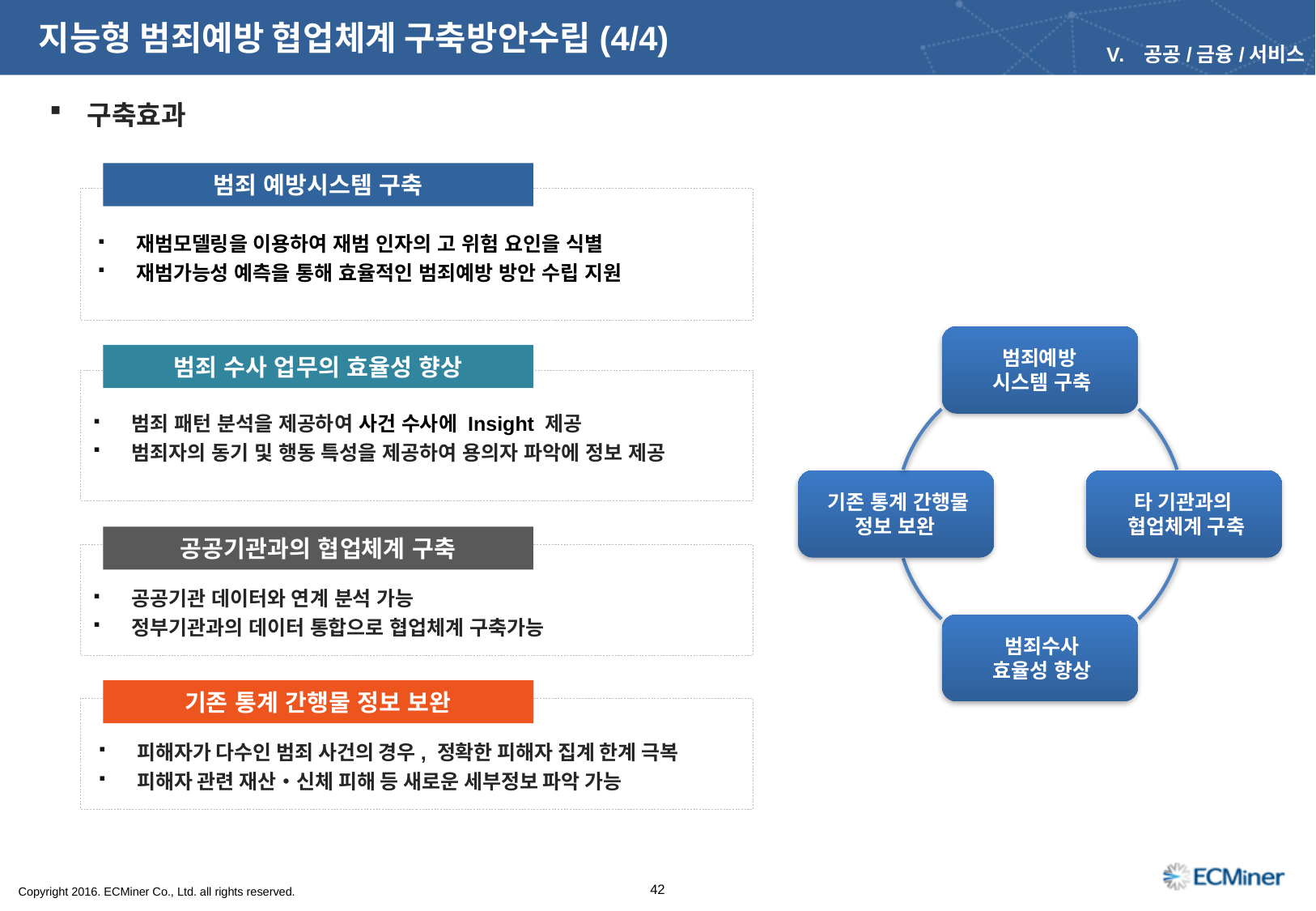

지능형 범죄예방 협업체계 구축방안수립(4/4)
공공/금융/서비스
 구축효과
범죄 예방시스템 구축

재범모델링을 이용하여 재범 인자의 고 위험 요인을 식별
재범가능성 예측을 통해 효율적인 범죄예방 방안 수립 지원
범죄예방
시스템 구축
타 기관과의
협업체계 구축
범죄수사
효율성 향상
기존 통계 간행물 정보 보완
범죄 수사 업무의 효율성 향상

범죄 패턴 분석을 제공하여 사건 수사에 Insight 제공
범죄자의 동기 및 행동 특성을 제공하여 용의자 파악에 정보 제공
공공기관과의 협업체계 구축

공공기관 데이터와 연계 분석 가능
정부기관과의 데이터 통합으로 협업체계 구축가능

기존 통계 간행물 정보 보완

피해자가 다수인 범죄 사건의 경우, 정확한 피해자 집계 한계 극복
피해자 관련 재산•신체 피해 등 새로운 세부정보 파악 가능